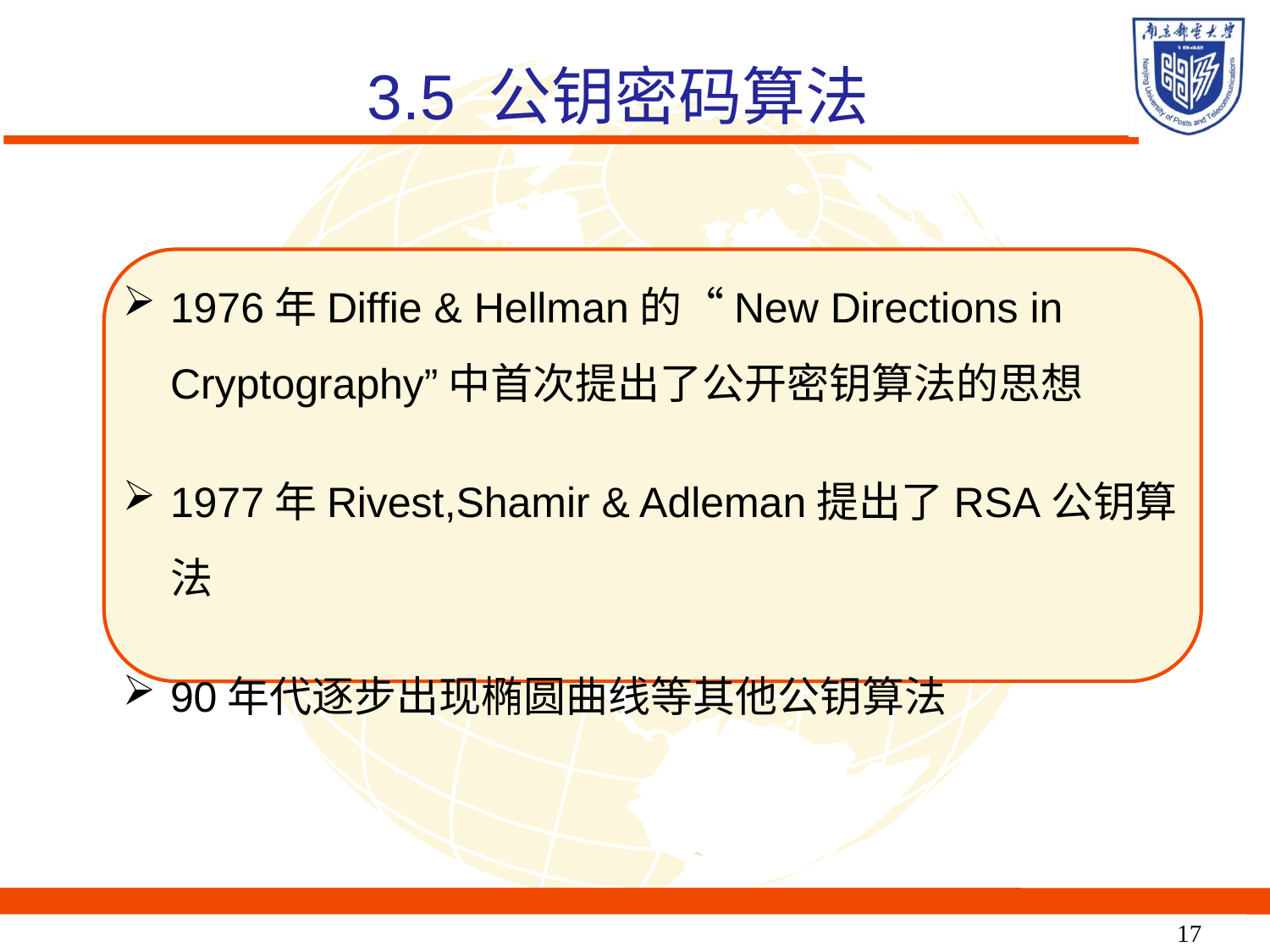

3.5 公钥密码算法

1976年Diffie & Hellman的“New Directions in Cryptography”中首次提出了公开密钥算法的思想
1977年Rivest,Shamir & Adleman提出了RSA公钥算法
90年代逐步出现椭圆曲线等其他公钥算法
17